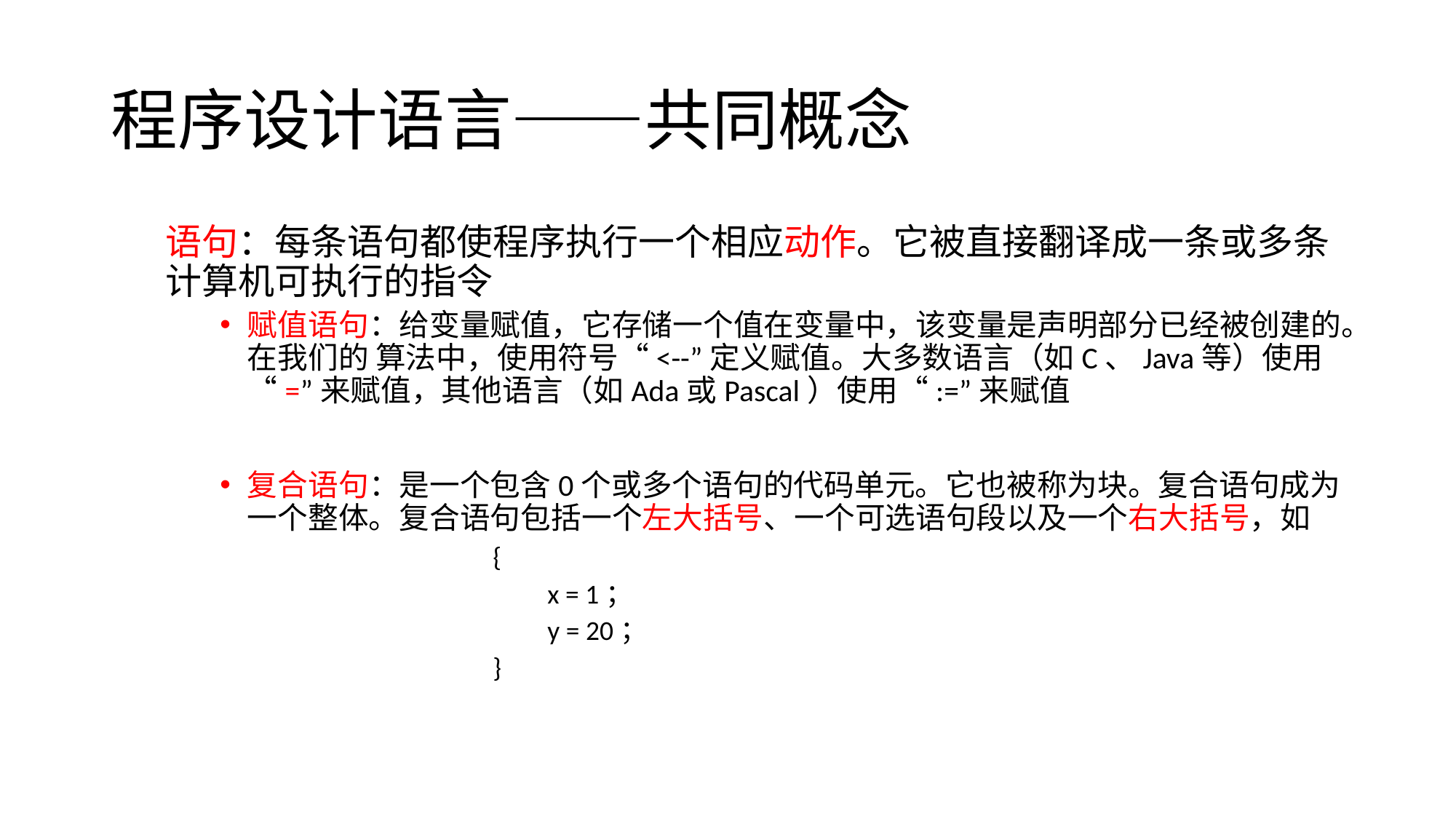

# 程序设计语言——共同概念
语句：每条语句都使程序执行一个相应动作。它被直接翻译成一条或多条计算机可执行的指令
赋值语句：给变量赋值，它存储一个值在变量中，该变量是声明部分已经被创建的。在我们的 算法中，使用符号“<--”定义赋值。大多数语言（如C、Java等）使用“=”来赋值，其他语言（如Ada或Pascal）使用“:=”来赋值

复合语句：是一个包含0个或多个语句的代码单元。它也被称为块。复合语句成为一个整体。复合语句包括一个左大括号、一个可选语句段以及一个右大括号，如
{
x = 1；
y = 20；
}